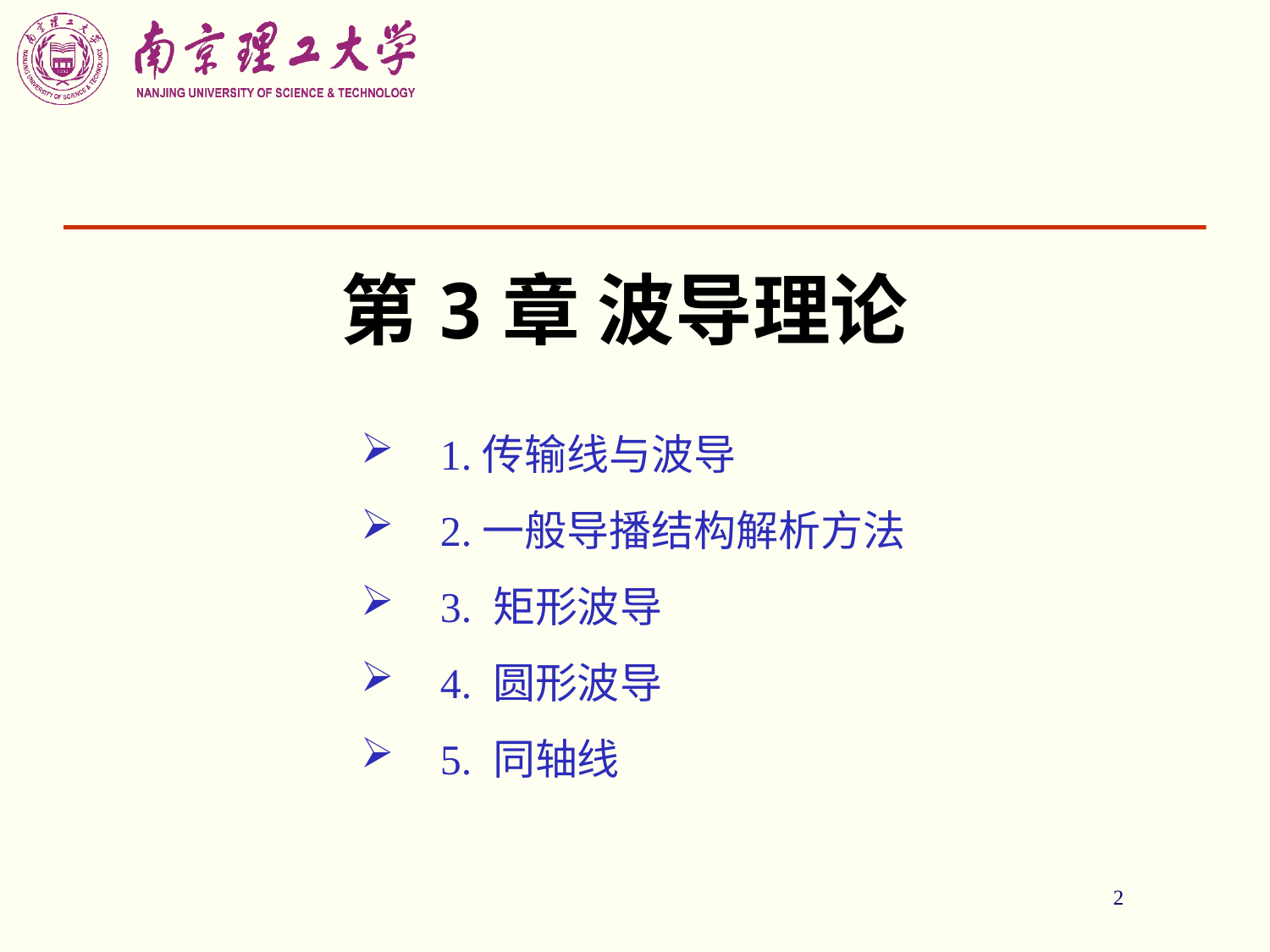

第3章 波导理论
1.传输线与波导
2.一般导播结构解析方法
3. 矩形波导
4. 圆形波导
5. 同轴线